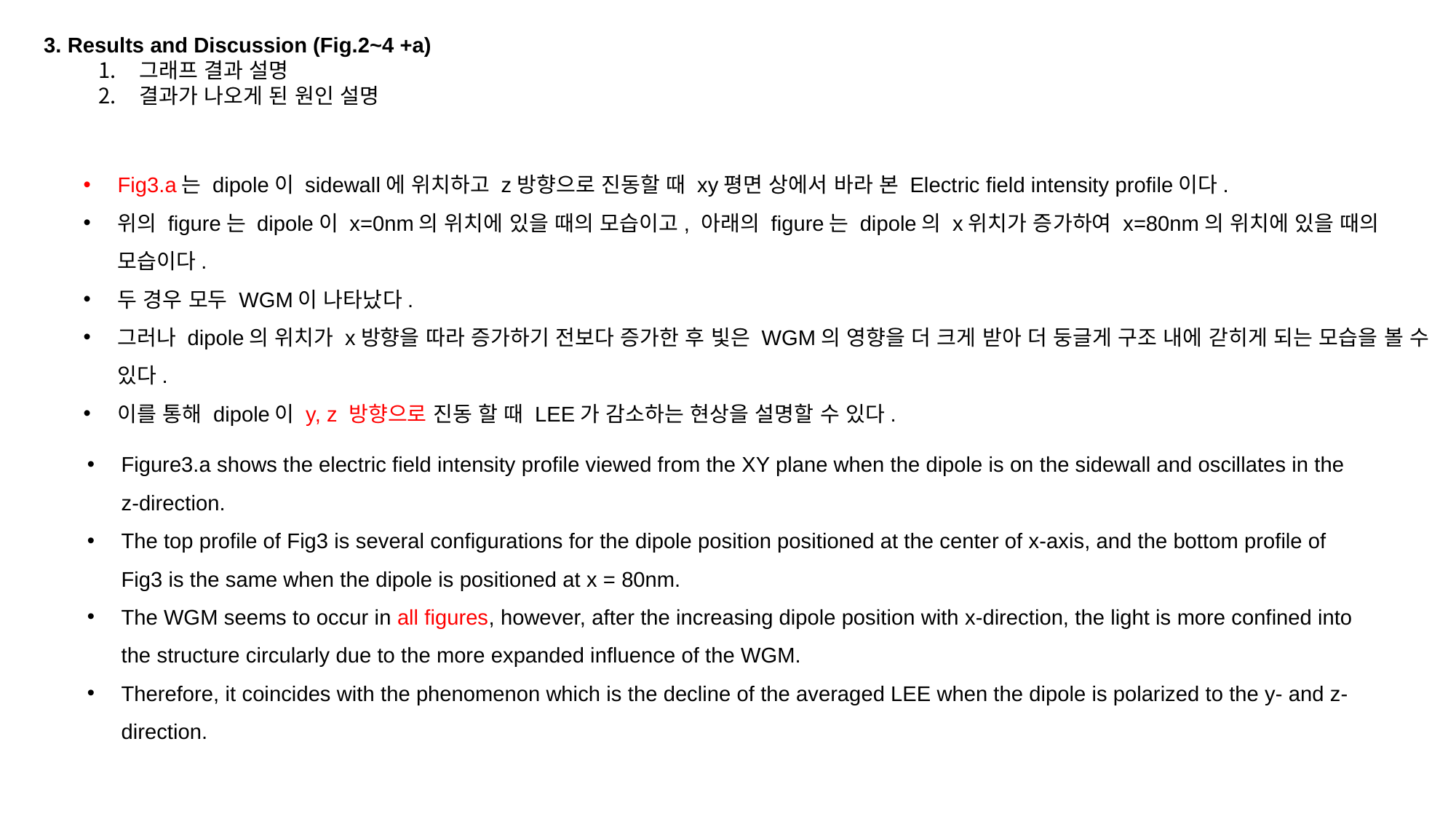

3. Results and Discussion (Fig.2~4 +a)
그래프 결과 설명
결과가 나오게 된 원인 설명
Fig3.a는 dipole이 sidewall에 위치하고 z방향으로 진동할 때 xy평면 상에서 바라 본 Electric ﬁeld intensity proﬁle이다.
위의 figure는 dipole이 x=0nm의 위치에 있을 때의 모습이고, 아래의 figure는 dipole의 x위치가 증가하여 x=80nm의 위치에 있을 때의 모습이다.
두 경우 모두 WGM이 나타났다.
그러나 dipole의 위치가 x방향을 따라 증가하기 전보다 증가한 후 빛은 WGM의 영향을 더 크게 받아 더 둥글게 구조 내에 갇히게 되는 모습을 볼 수 있다.
이를 통해 dipole이 y, z 방향으로 진동 할 때 LEE가 감소하는 현상을 설명할 수 있다.
Figure3.a shows the electric field intensity profile viewed from the XY plane when the dipole is on the sidewall and oscillates in the z-direction.
The top profile of Fig3 is several configurations for the dipole position positioned at the center of x-axis, and the bottom profile of Fig3 is the same when the dipole is positioned at x = 80nm.
The WGM seems to occur in all figures, however, after the increasing dipole position with x-direction, the light is more confined into the structure circularly due to the more expanded influence of the WGM.
Therefore, it coincides with the phenomenon which is the decline of the averaged LEE when the dipole is polarized to the y- and z-direction.